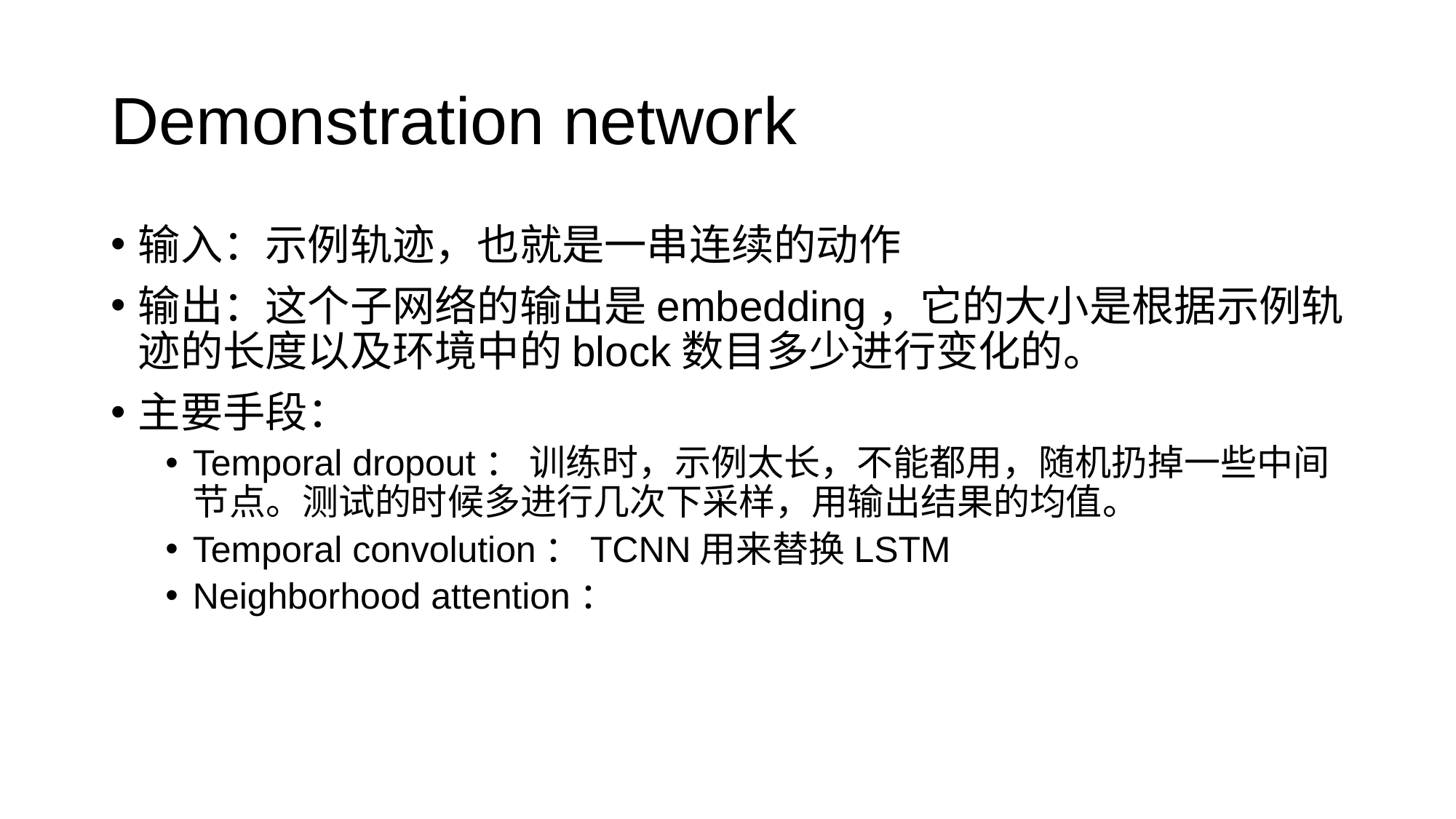

# Demonstration network
输入：示例轨迹，也就是一串连续的动作
输出：这个子网络的输出是embedding，它的大小是根据示例轨迹的长度以及环境中的block数目多少进行变化的。
主要手段：
Temporal dropout： 训练时，示例太长，不能都用，随机扔掉一些中间节点。测试的时候多进行几次下采样，用输出结果的均值。
Temporal convolution：TCNN用来替换LSTM
Neighborhood attention：